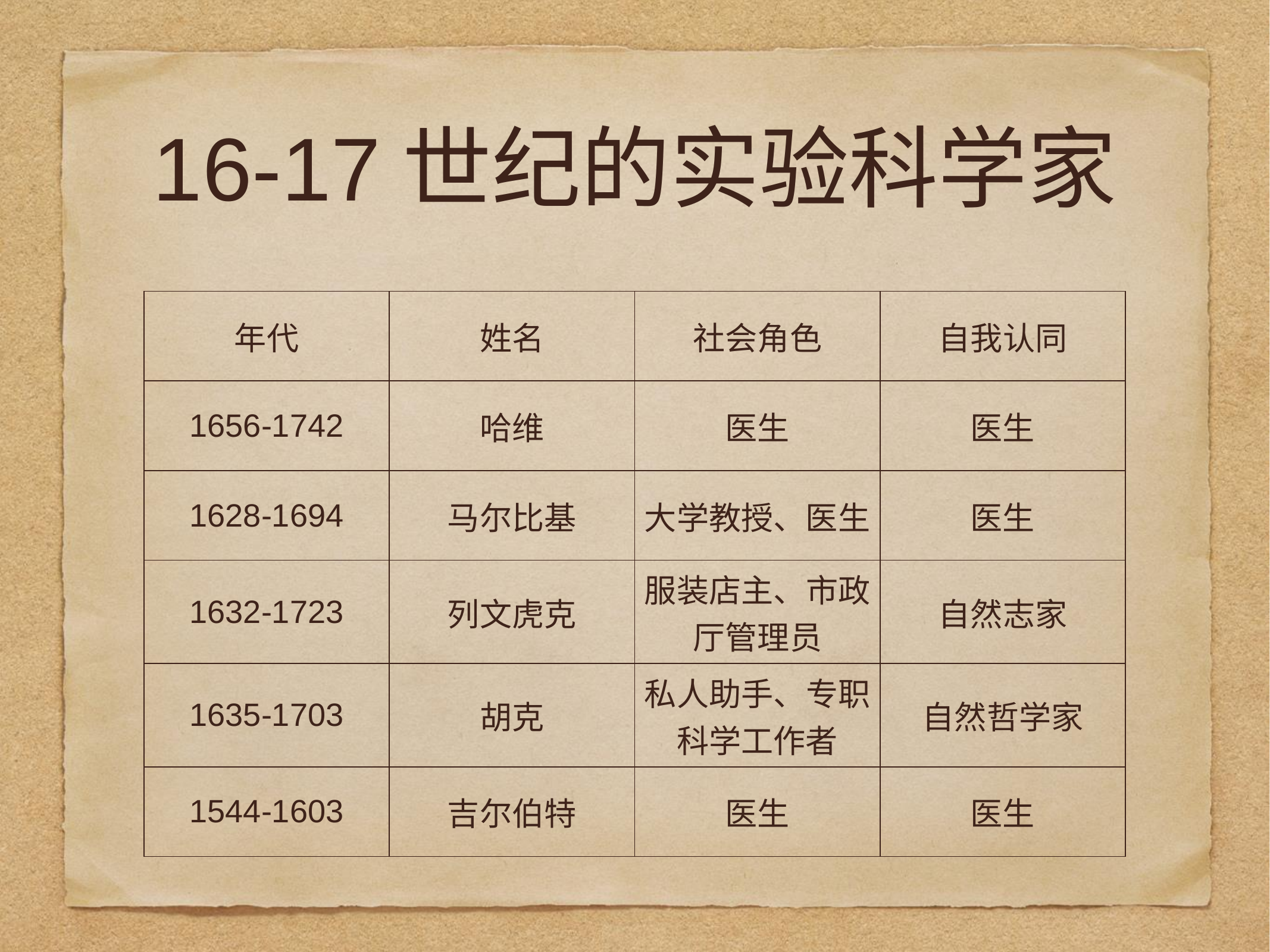

# 16-17世纪的实验科学家

| 年代 | 姓名 | 社会角色 | 自我认同 |
| --- | --- | --- | --- |
| 1656-1742 | 哈维 | 医生 | 医生 |
| 1628-1694 | 马尔比基 | 大学教授、医生 | 医生 |
| 1632-1723 | 列文虎克 | 服装店主、市政厅管理员 | 自然志家 |
| 1635-1703 | 胡克 | 私人助手、专职科学工作者 | 自然哲学家 |
| 1544-1603 | 吉尔伯特 | 医生 | 医生 |